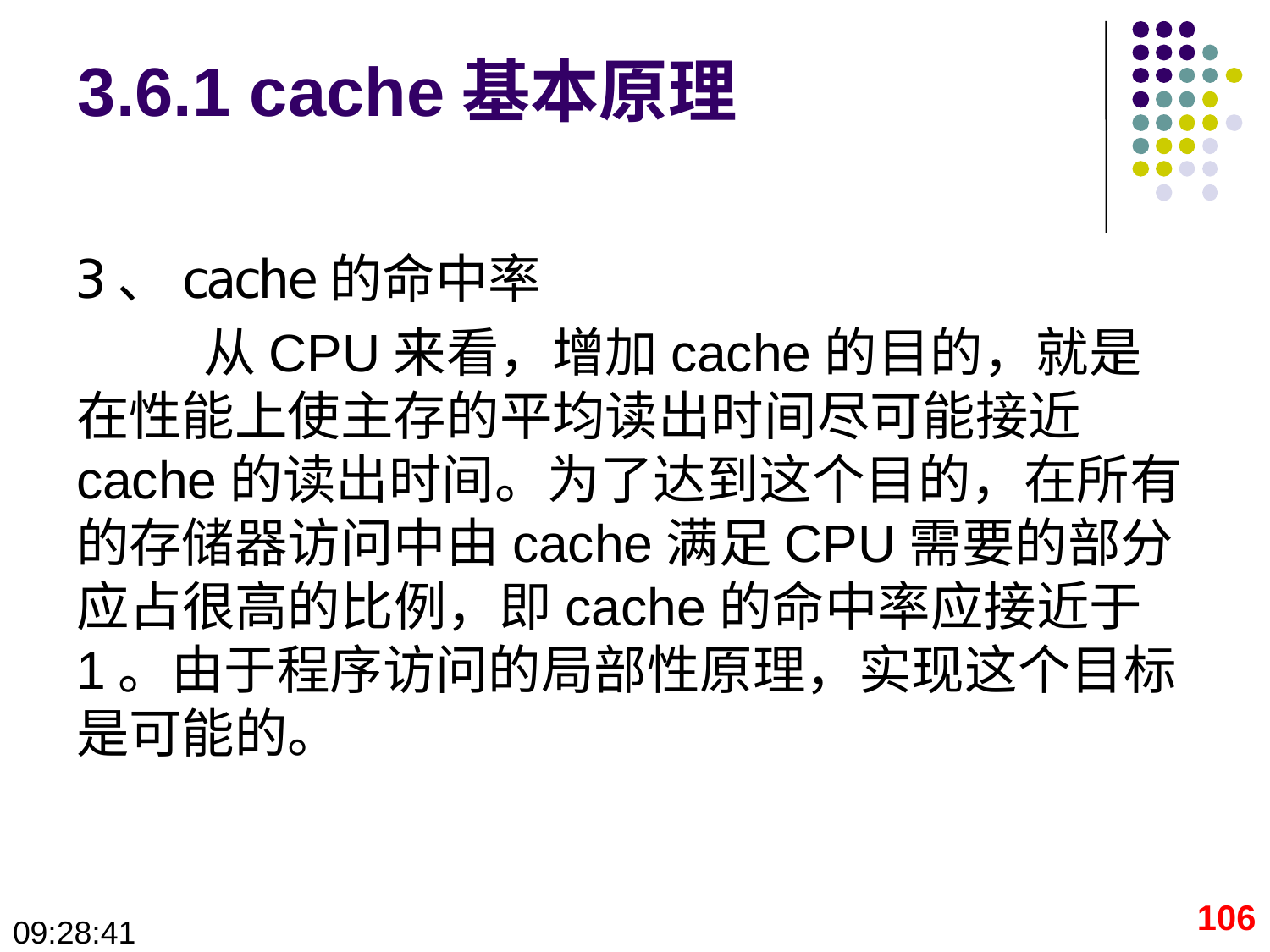

# 3.6.1 cache基本原理
3、cache的命中率
	从CPU来看，增加cache的目的，就是在性能上使主存的平均读出时间尽可能接近cache的读出时间。为了达到这个目的，在所有的存储器访问中由cache满足CPU需要的部分应占很高的比例，即cache的命中率应接近于1。由于程序访问的局部性原理，实现这个目标是可能的。
106
09:28:41